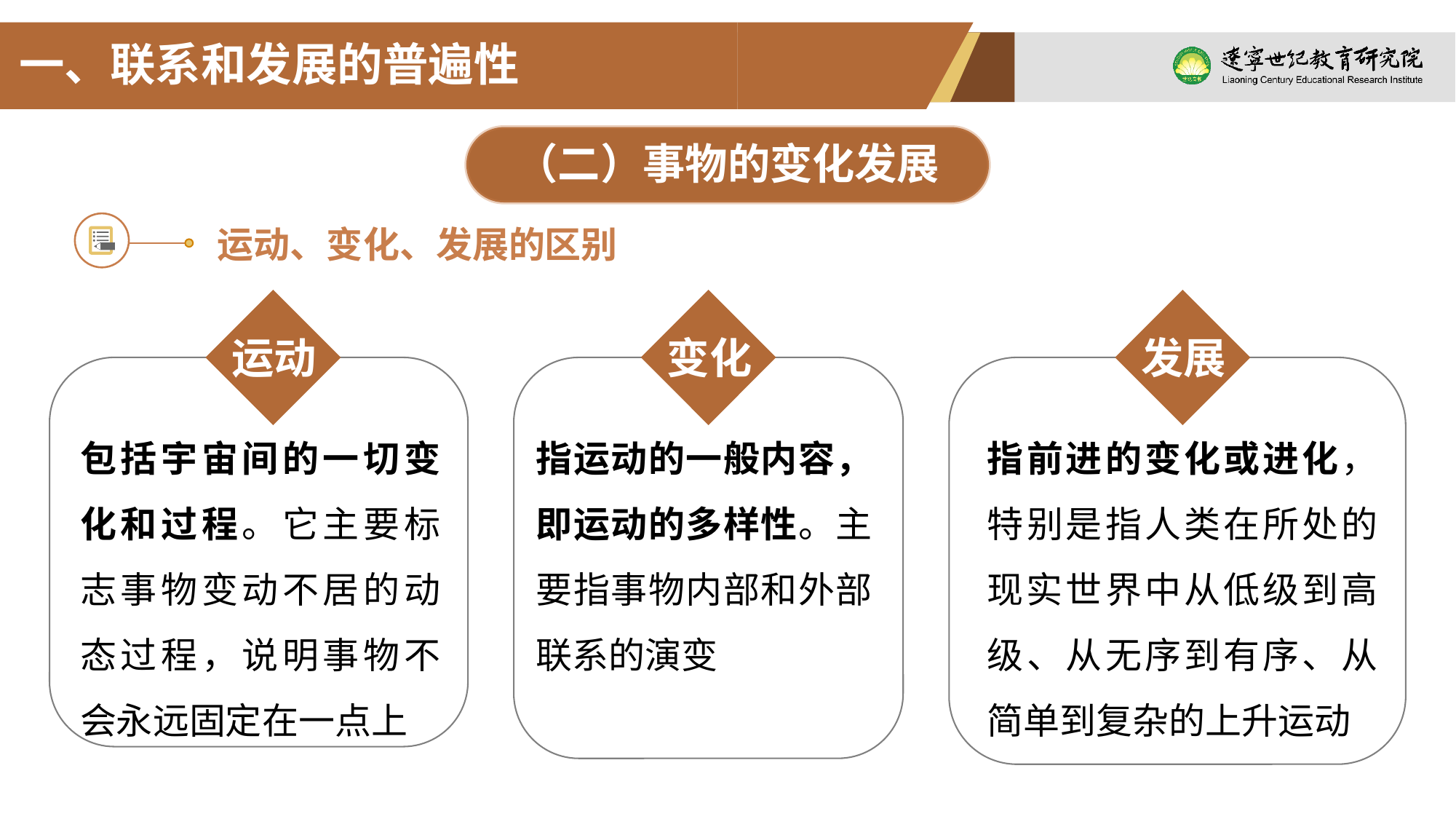

一、联系和发展的普遍性
（二）事物的变化发展

运动、变化、发展的区别

运动
变化
发展

包括宇宙间的一切变化和过程。它主要标志事物变动不居的动态过程，说明事物不会永远固定在一点上
指运动的一般内容，即运动的多样性。主要指事物内部和外部联系的演变
指前进的变化或进化，特别是指人类在所处的现实世界中从低级到高级、从无序到有序、从简单到复杂的上升运动